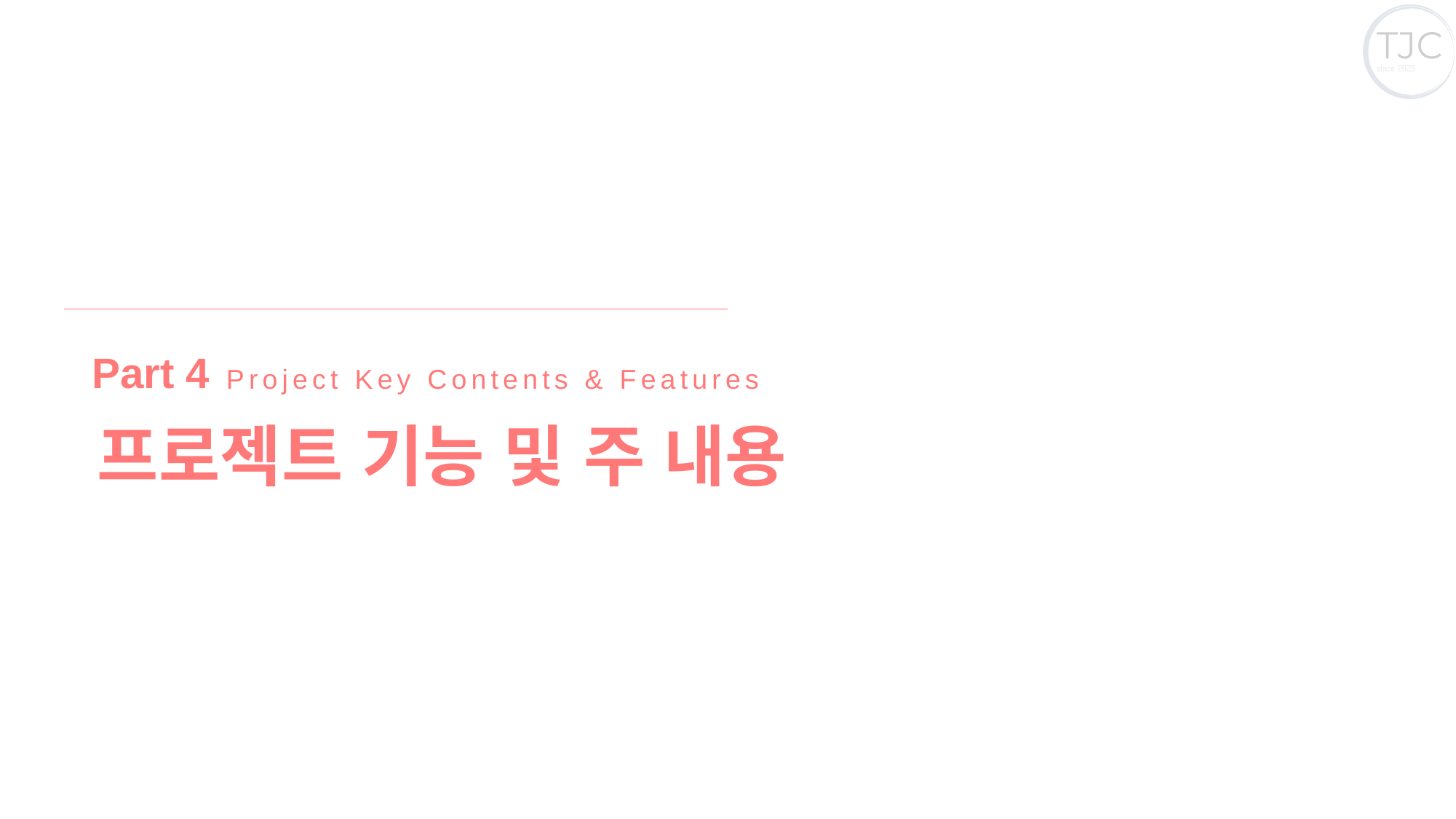

Part 4
Project Key Contents & Features
프로젝트 기능 및 주 내용
ⓒSaebyeol Yu. Saebyeol’s PowerPoint